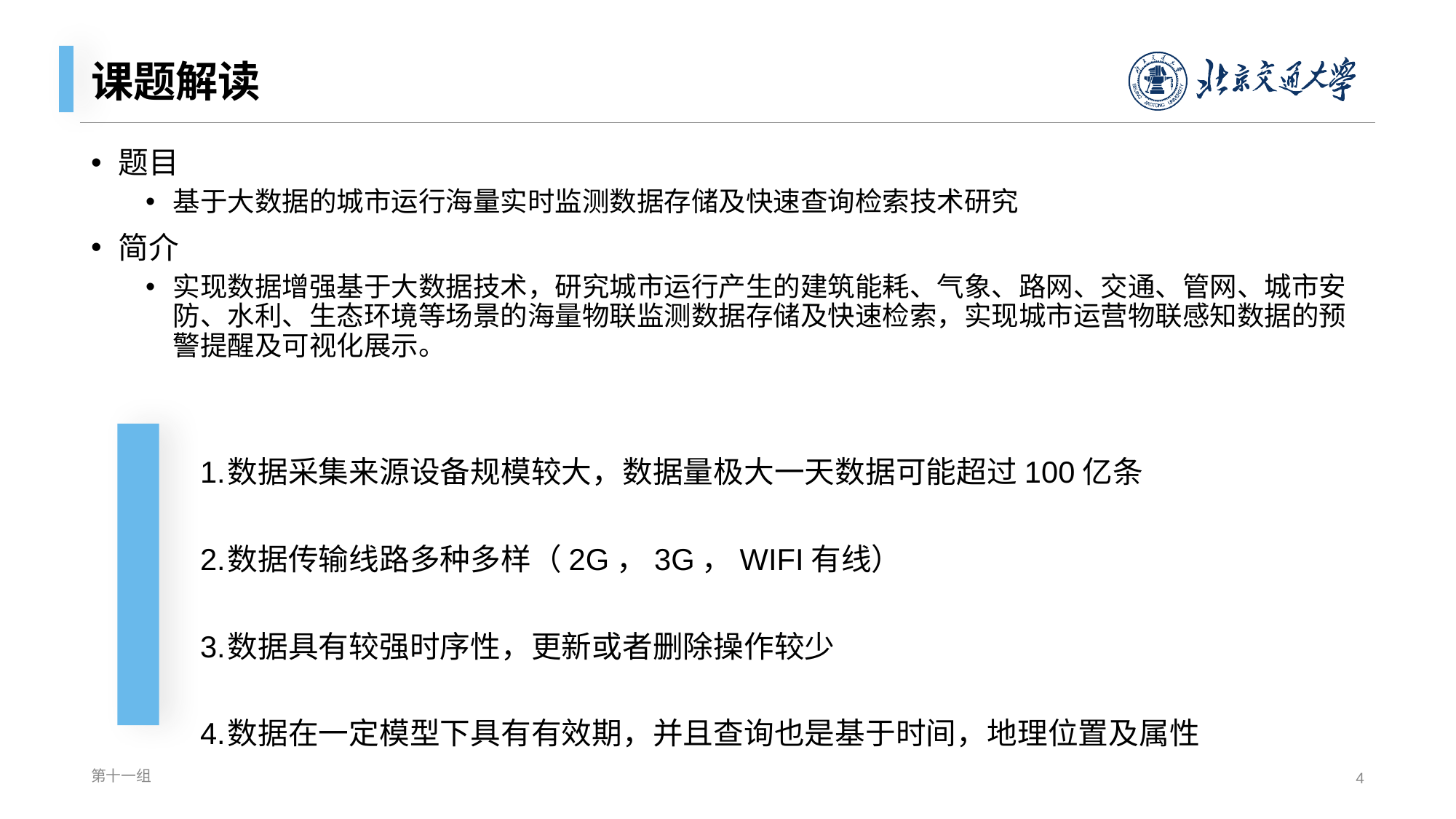

# 课题解读
题目
基于大数据的城市运行海量实时监测数据存储及快速查询检索技术研究
简介
实现数据增强基于大数据技术，研究城市运行产生的建筑能耗、气象、路网、交通、管网、城市安防、水利、生态环境等场景的海量物联监测数据存储及快速检索，实现城市运营物联感知数据的预警提醒及可视化展示。

数据采集来源设备规模较大，数据量极大一天数据可能超过100亿条

数据传输线路多种多样（2G，3G，WIFI有线）

数据具有较强时序性，更新或者删除操作较少

数据在一定模型下具有有效期，并且查询也是基于时间，地理位置及属性

第十一组
4